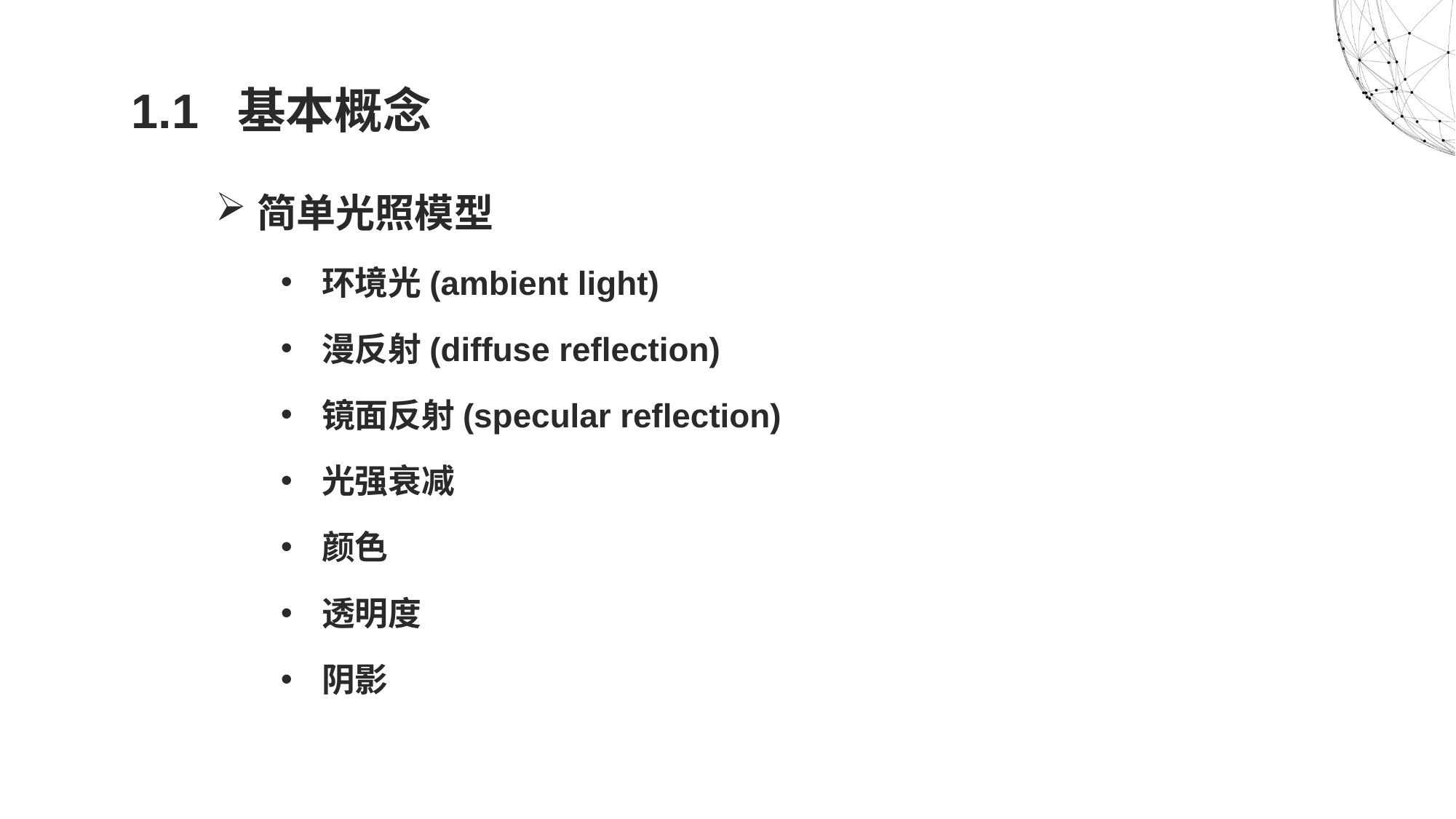

# 1.1  基本概念
简单光照模型
环境光(ambient light)
漫反射(diffuse reflection)
镜面反射(specular reflection)
光强衰减
颜色
透明度
阴影